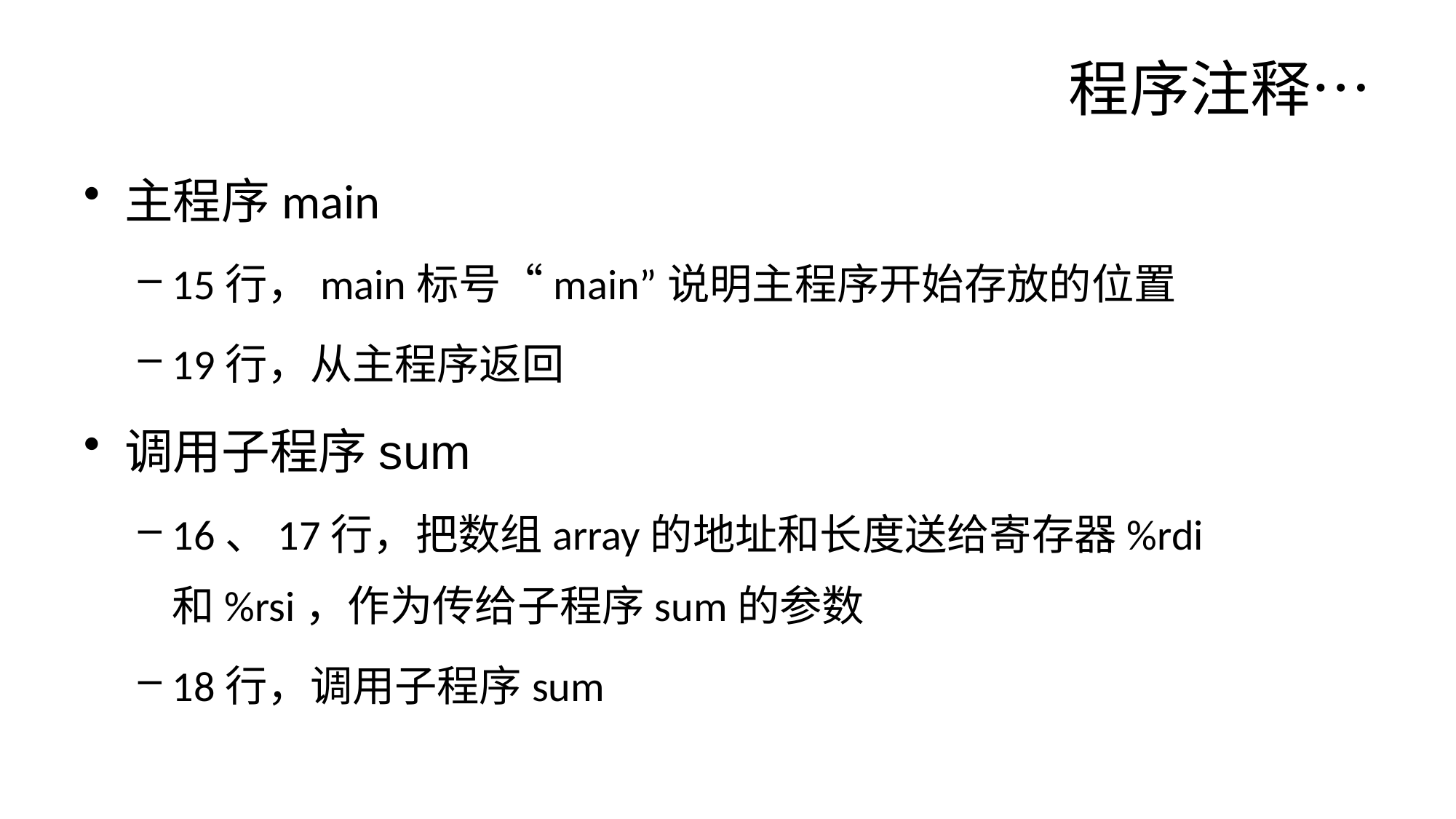

# 程序注释…
主程序main
15行，main标号“main”说明主程序开始存放的位置
19行，从主程序返回
调用子程序sum
16、17行，把数组array的地址和长度送给寄存器%rdi和%rsi，作为传给子程序sum的参数
18行，调用子程序sum